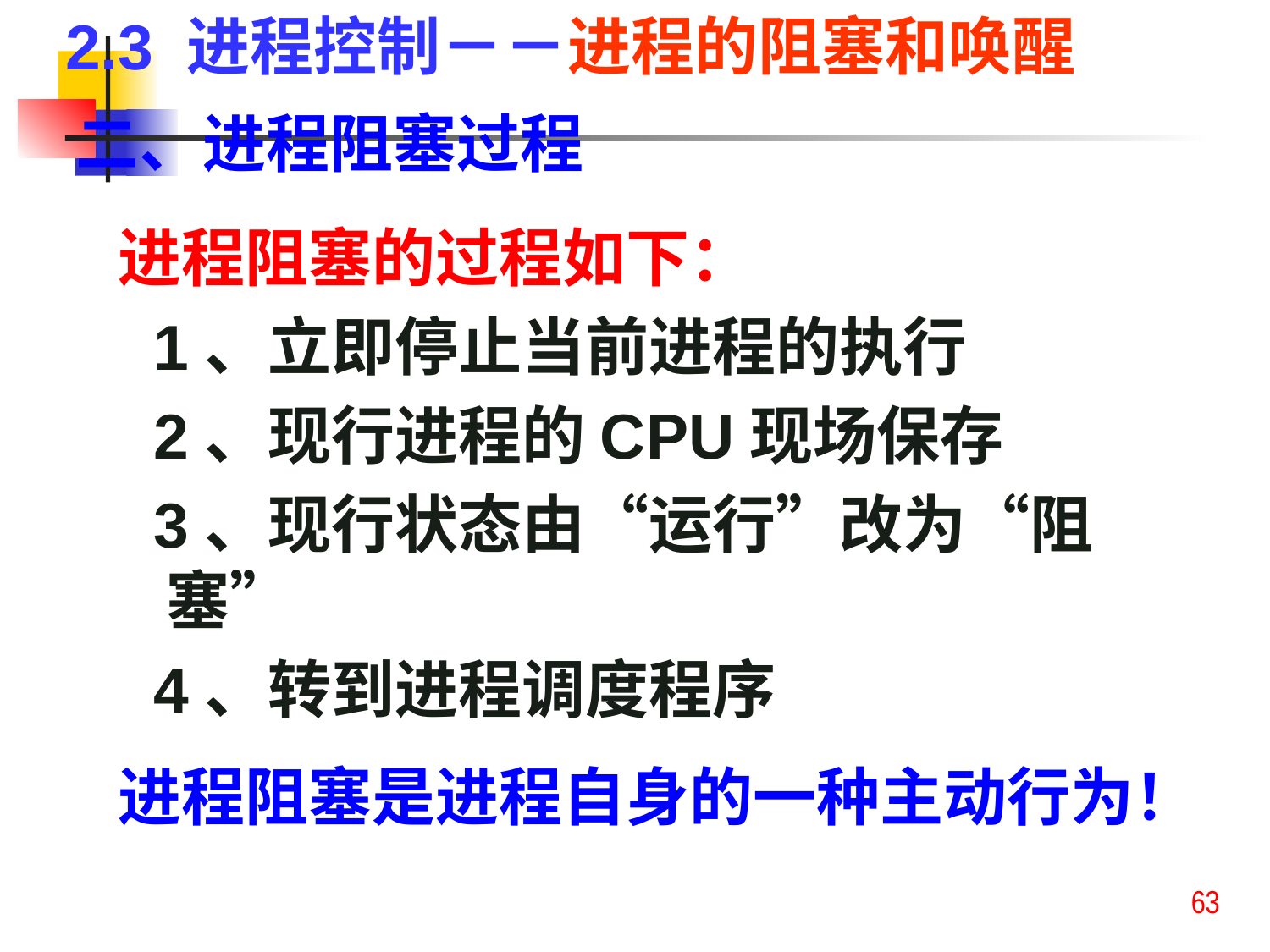

2.3 进程控制－－进程的阻塞和唤醒
二、进程阻塞过程

进程阻塞的过程如下：
  1、立即停止当前进程的执行
  2、现行进程的CPU现场保存
  3、现行状态由“运行”改为“阻塞”
  4、转到进程调度程序
进程阻塞是进程自身的一种主动行为！

63